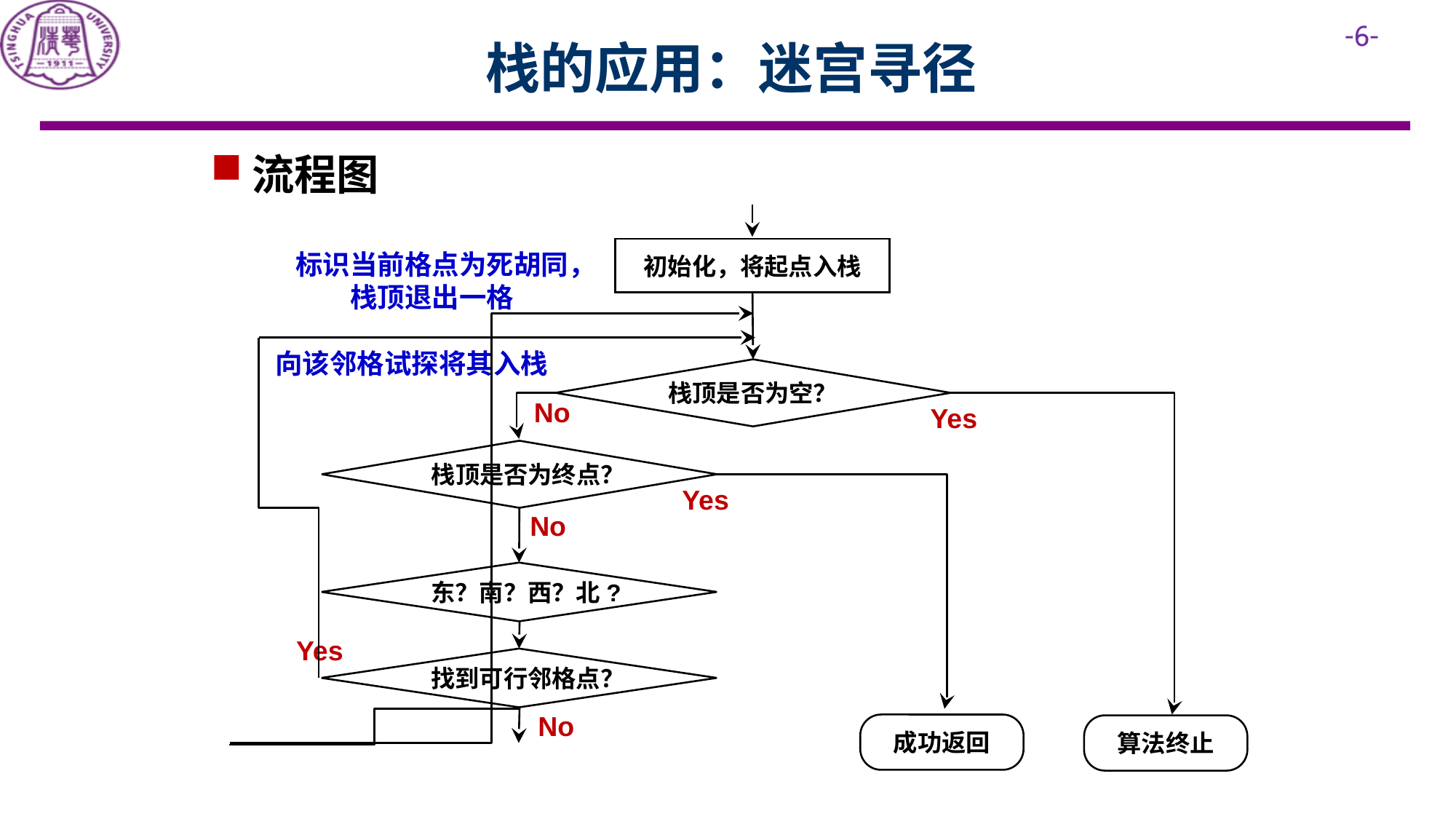

栈的应用：迷宫寻径
流程图
初始化，将起点入栈
标识当前格点为死胡同，栈顶退出一格
向该邻格试探将其入栈
栈顶是否为空？
No
Yes
栈顶是否为终点？
Yes
No
东？南？西？北?
Yes
找到可行邻格点？
No
成功返回
算法终止